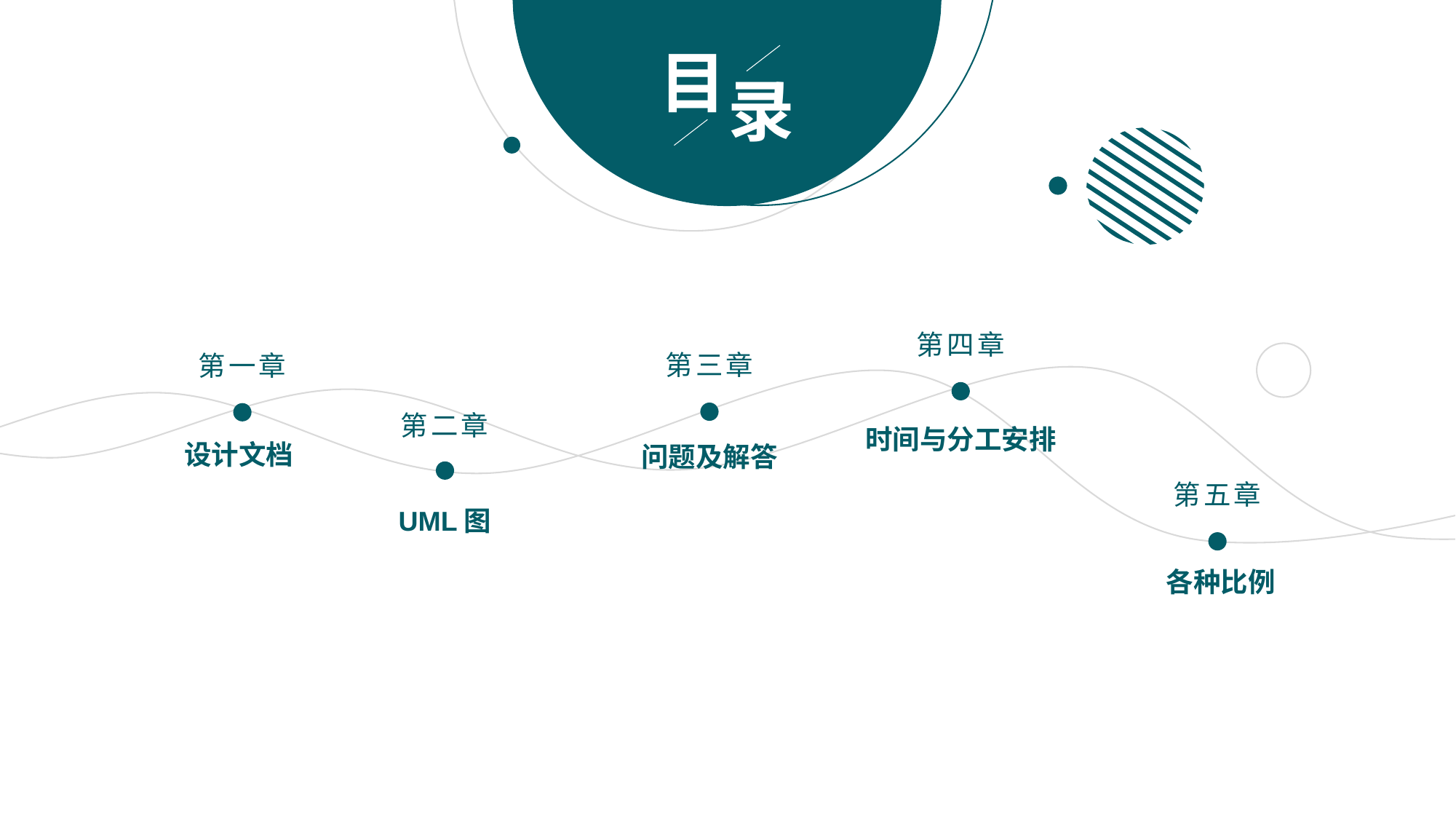

目
录

第四章
第三章

第一章

第二章

时间与分工安排
设计文档
问题及解答

第五章
UML图

各种比例